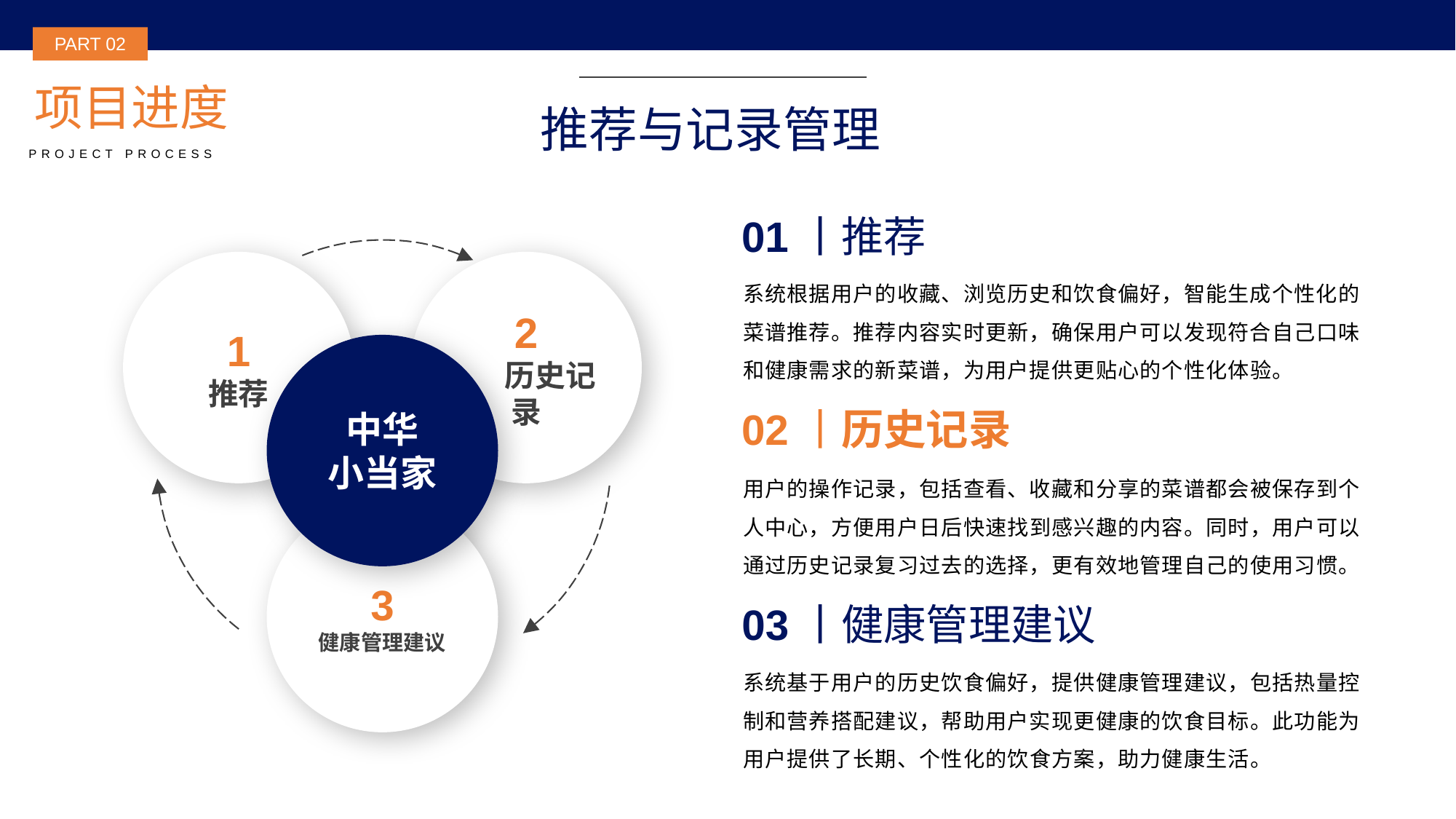

BY YUSHEN

PART 02
项目进度
推荐与记录管理
PROJECT PROCESS
01丨推荐
系统根据用户的收藏、浏览历史和饮食偏好，智能生成个性化的菜谱推荐。推荐内容实时更新，确保用户可以发现符合自己口味和健康需求的新菜谱，为用户提供更贴心的个性化体验。

1
推荐
2
      历史记录
中华
小当家
3
健康管理建议

02丨历史记录
用户的操作记录，包括查看、收藏和分享的菜谱都会被保存到个人中心，方便用户日后快速找到感兴趣的内容。同时，用户可以通过历史记录复习过去的选择，更有效地管理自己的使用习惯。
03丨健康管理建议
系统基于用户的历史饮食偏好，提供健康管理建议，包括热量控制和营养搭配建议，帮助用户实现更健康的饮食目标。此功能为用户提供了长期、个性化的饮食方案，助力健康生活。